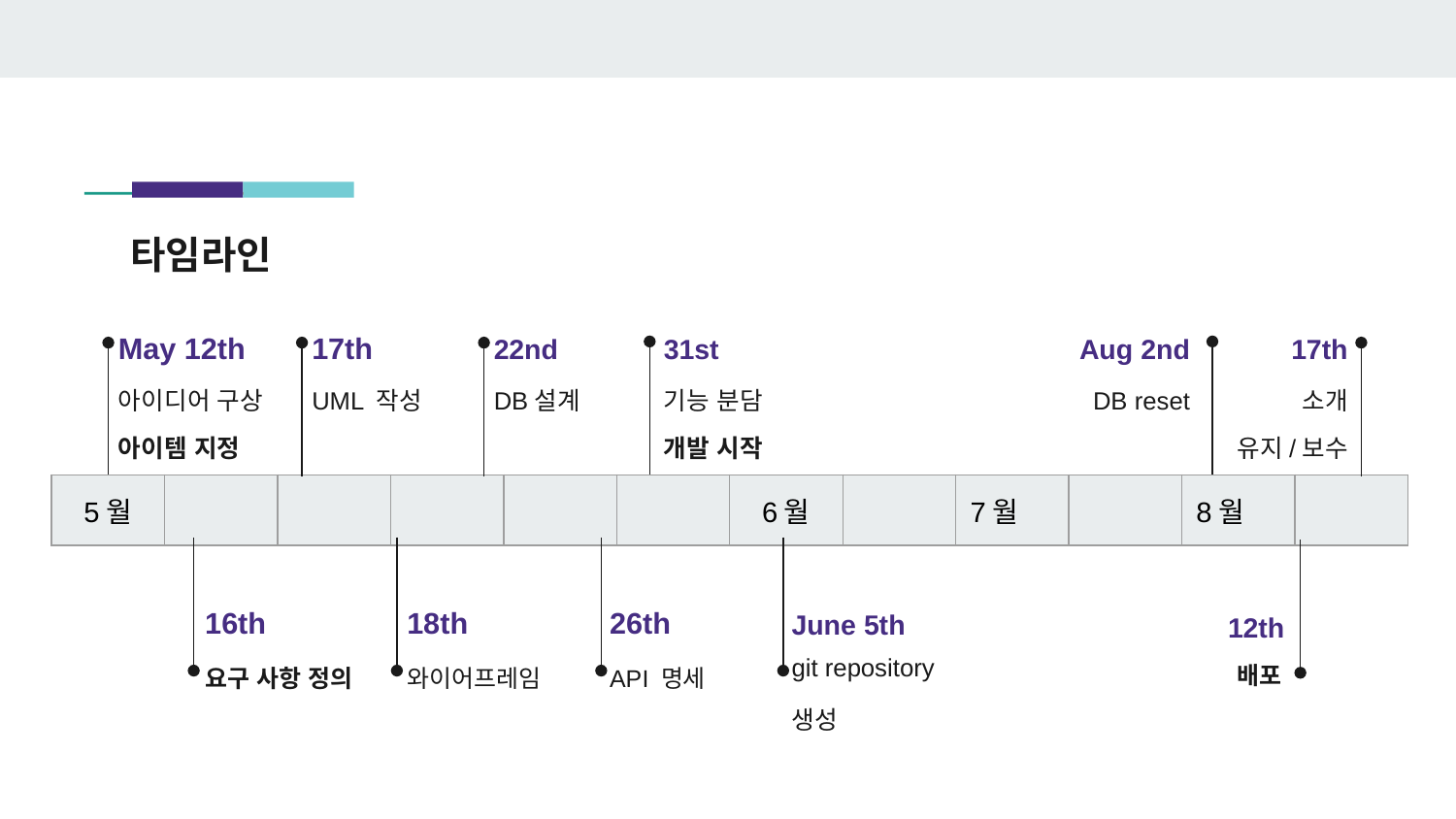

# 타임라인
May 12th
17th
22nd
31st
Aug 2nd
17th
아이디어 구상
아이템 지정
UML 작성
DB설계
기능 분담
개발 시작
DB reset

소개
유지/보수
| 5월 |  |  |  |  |  | 6월 |  | 7월 |  | 8월 |  |
| --- | --- | --- | --- | --- | --- | --- | --- | --- | --- | --- | --- |
16th
18th
26th
June 5th
12th
요구 사항 정의
와이어프레임
API 명세
git repository
생성
배포